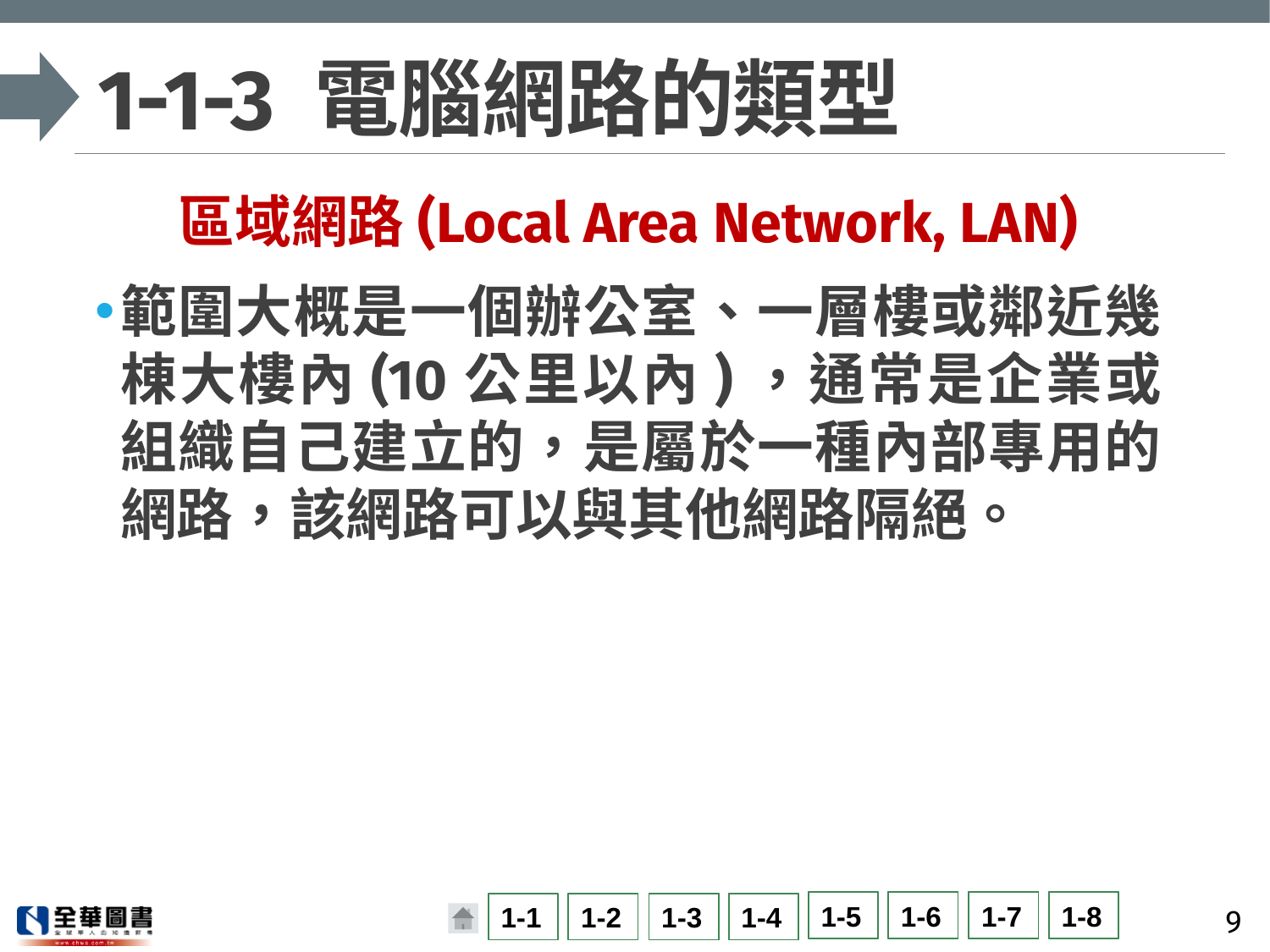

# 1-1-3 電腦網路的類型
區域網路(Local Area Network, LAN)
範圍大概是一個辦公室、一層樓或鄰近幾棟大樓內(10公里以內)，通常是企業或組織自己建立的，是屬於一種內部專用的網路，該網路可以與其他網路隔絕。
9